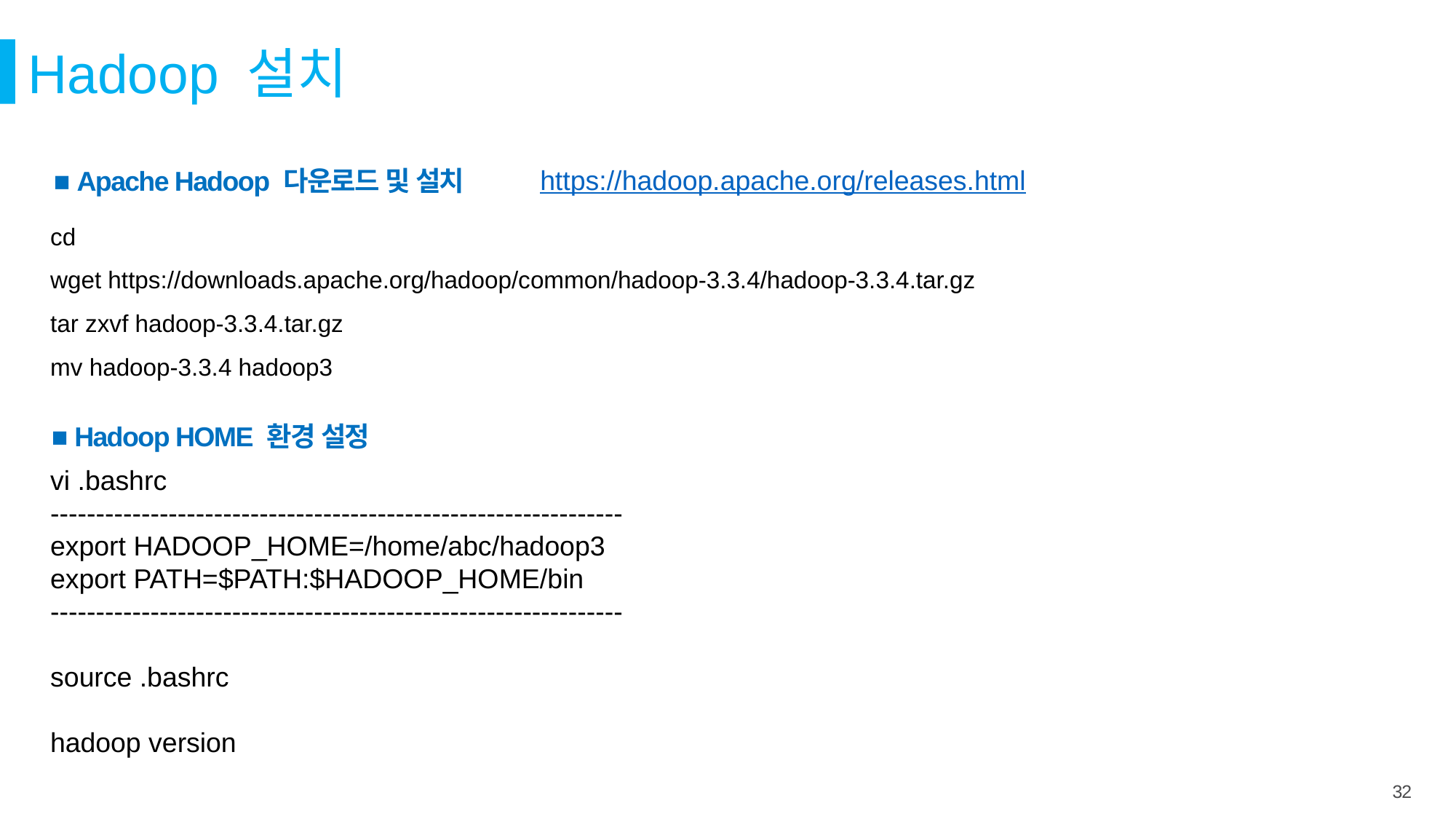

Hadoop 설치
■ Apache Hadoop 다운로드 및 설치
https://hadoop.apache.org/releases.html
cd
wget https://downloads.apache.org/hadoop/common/hadoop-3.3.4/hadoop-3.3.4.tar.gz
tar zxvf hadoop-3.3.4.tar.gz
mv hadoop-3.3.4 hadoop3
■ Hadoop HOME 환경 설정
vi .bashrc
---------------------------------------------------------------
export HADOOP_HOME=/home/abc/hadoop3
export PATH=$PATH:$HADOOP_HOME/bin
---------------------------------------------------------------

source .bashrc

hadoop version